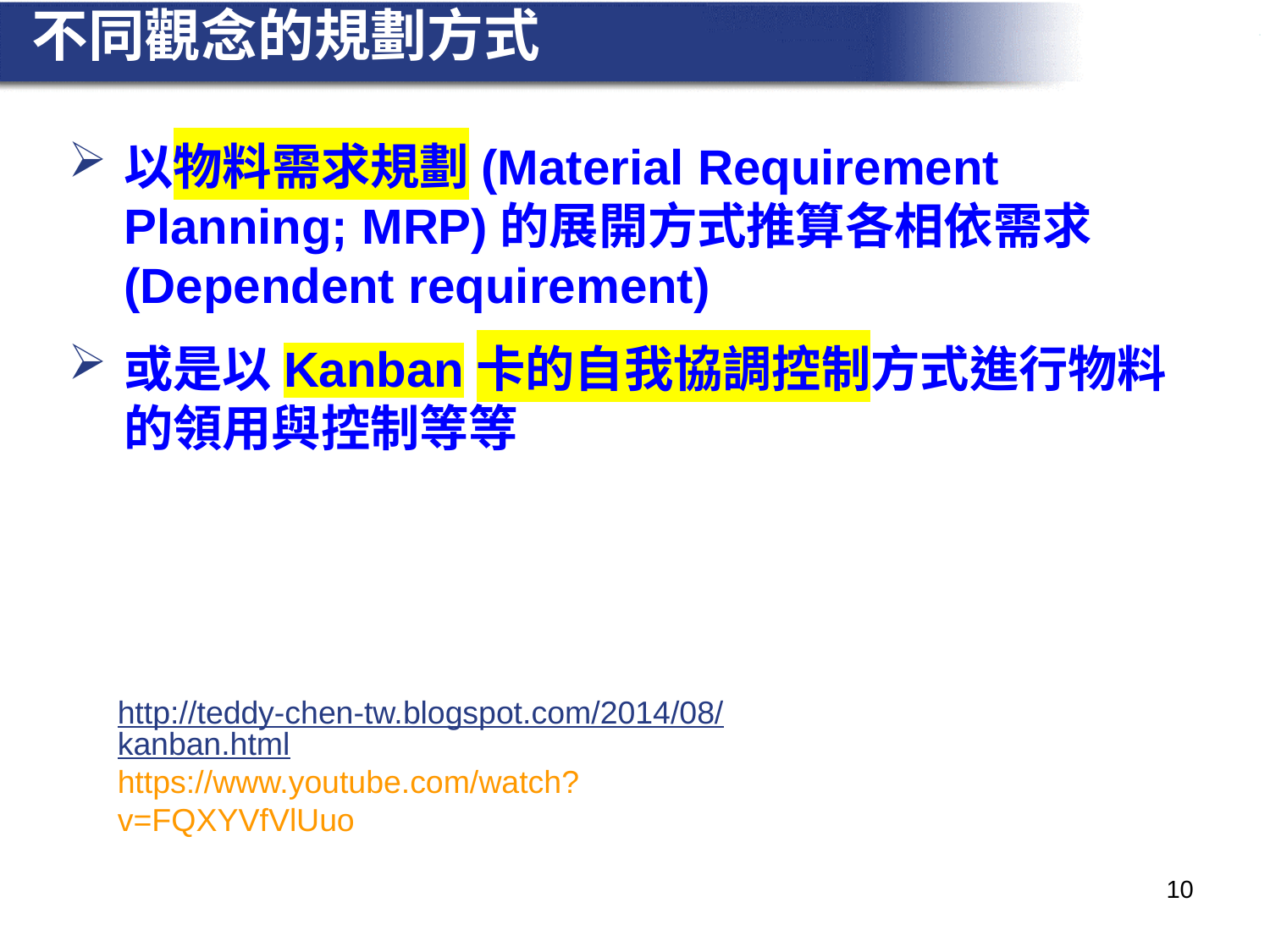

# 不同觀念的規劃方式
以物料需求規劃(Material Requirement Planning; MRP)的展開方式推算各相依需求(Dependent requirement)
或是以Kanban卡的自我協調控制方式進行物料的領用與控制等等
http://teddy-chen-tw.blogspot.com/2014/08/kanban.html
https://www.youtube.com/watch?v=FQXYVfVlUuo
10